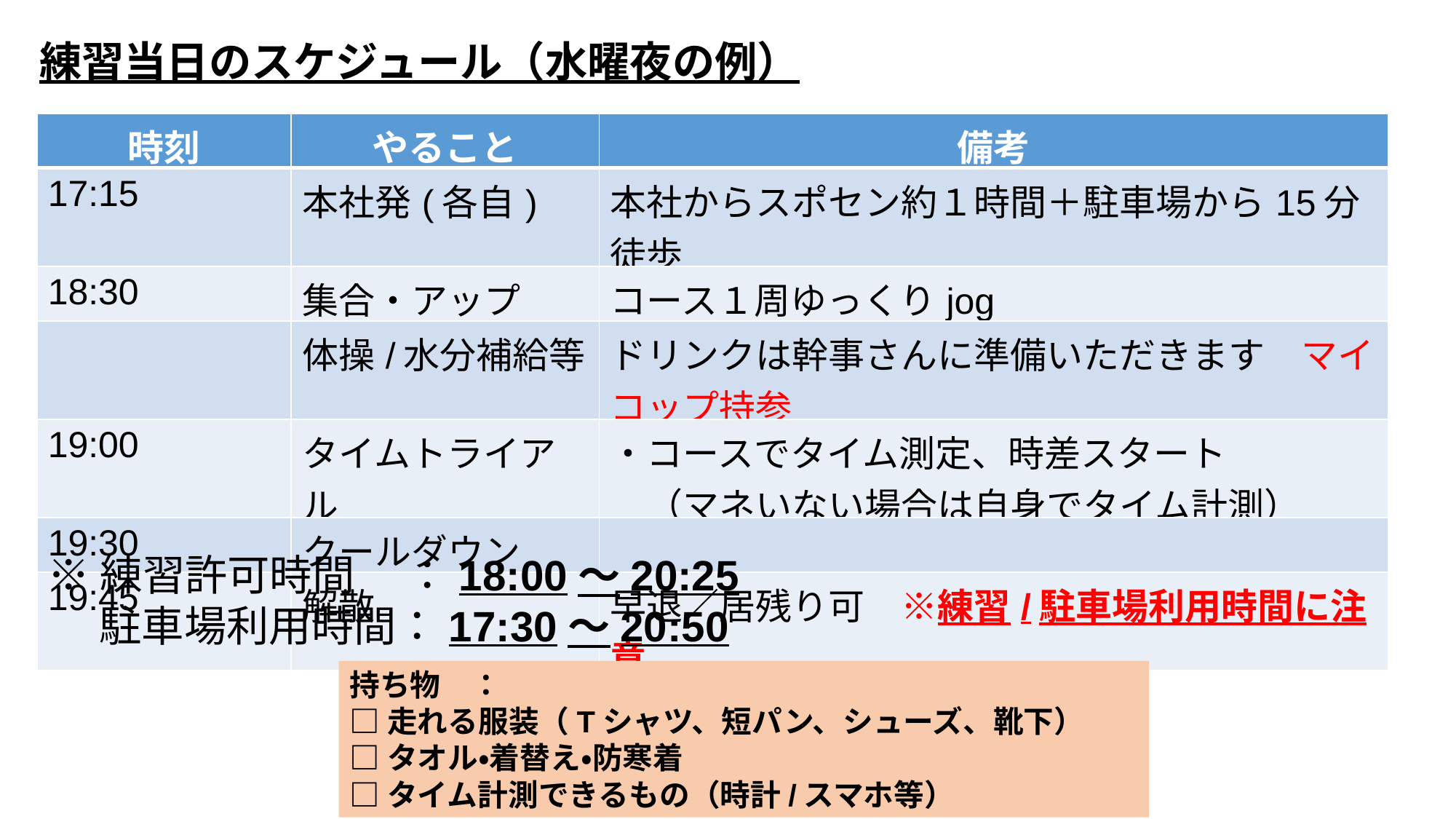

練習当日のスケジュール（水曜夜の例）
| 時刻 | やること | 備考 |
| --- | --- | --- |
| 17:15 | 本社発(各自) | 本社からスポセン約１時間＋駐車場から15分徒歩 |
| 18:30 | 集合・アップ | コース１周ゆっくりjog |
|  | 体操/水分補給等 | ドリンクは幹事さんに準備いただきます　マイコップ持参 |
| 19:00 | タイムトライアル | ・コースでタイム測定、時差スタート 　（マネいない場合は自身でタイム計測） |
| 19:30 | クールダウン |  |
| 19:45 | 解散 | 早退／居残り可　※練習/駐車場利用時間に注意 |
※練習許可時間　 ：18:00～20:25
　 駐車場利用時間：17:30～20:50
持ち物　：
□走れる服装（Tシャツ、短パン、シューズ、靴下）
□タオル・着替え・防寒着
□タイム計測できるもの（時計/スマホ等）